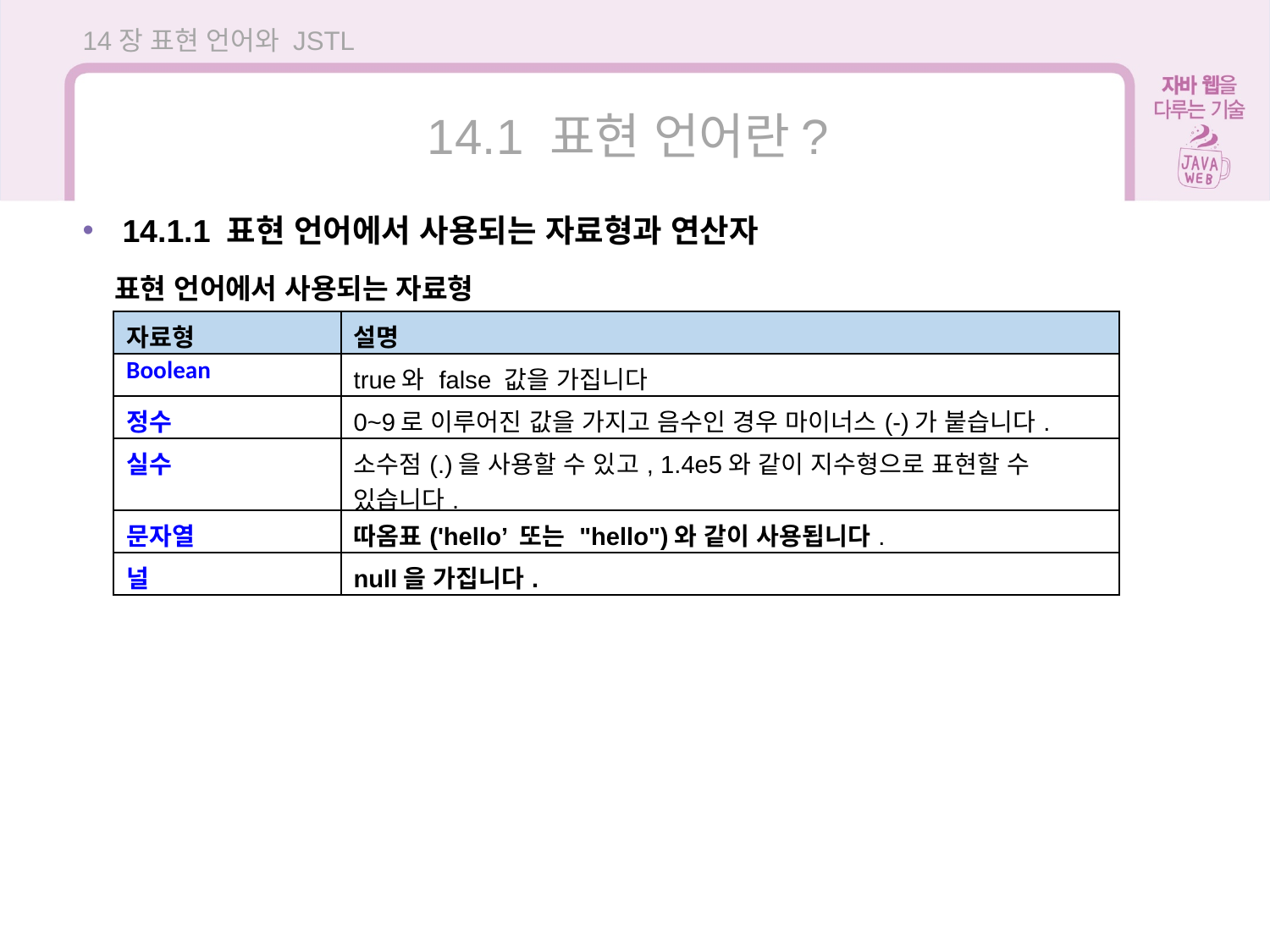

14장 표현 언어와 JSTL
14.1 표현 언어란?
14.1.1 표현 언어에서 사용되는 자료형과 연산자
표현 언어에서 사용되는 자료형
| 자료형 | 설명 |
| --- | --- |
| Boolean | true와 false 값을 가집니다 |
| 정수 | 0~9로 이루어진 값을 가지고 음수인 경우 마이너스(-)가 붙습니다. |
| 실수 | 소수점(.)을 사용할 수 있고, 1.4e5와 같이 지수형으로 표현할 수 있습니다. |
| 문자열 | 따옴표('hello’ 또는 "hello")와 같이 사용됩니다. |
| 널 | null을 가집니다. |